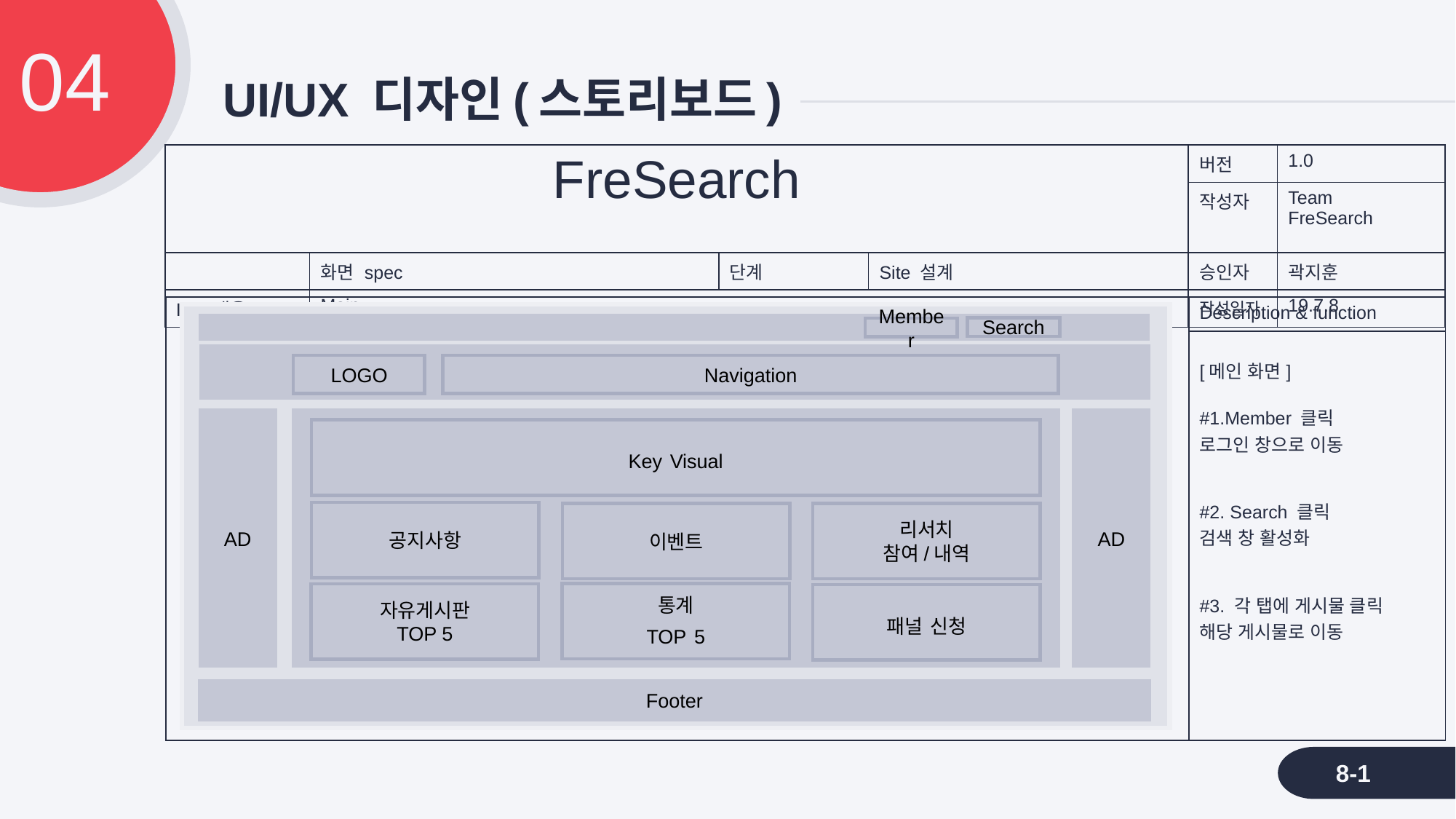

커뮤니티
04
# UI/UX 디자인(스토리보드)
실시간정보
최근 댓글
공지사항
| FreSearch |  |  |  | 버전 | 1.0 |
| --- | --- | --- | --- | --- | --- |
|  |  |  |  | 작성자 | Team FreSearch |
|  | 화면 spec | 단계 | Site 설계 | 승인자 | 곽지훈 |
| ID / 내용 | Main |  |  | 작성일자 | 19.7.8 |
최근 글
인기 핫딜
Wishlist
회원정보
후기게시판
|  | Description & function |
| --- | --- |
|  | [메인 화면] #1.Member 클릭 로그인 창으로 이동 #2. Search 클릭 검색 창 활성화 #3. 각 탭에 게시물 클릭 해당 게시물로 이동 |

Search
Member

LOGO
Navigation
AD
AD

Key Visual
공지사항
이벤트
리서치
참여/내역
통계
TOP 5
자유게시판
TOP 5
패널 신청
Footer
문의/건의
정보수정
지원
자유게시판
나의 글/
댓글 목록
이용안내
8-1